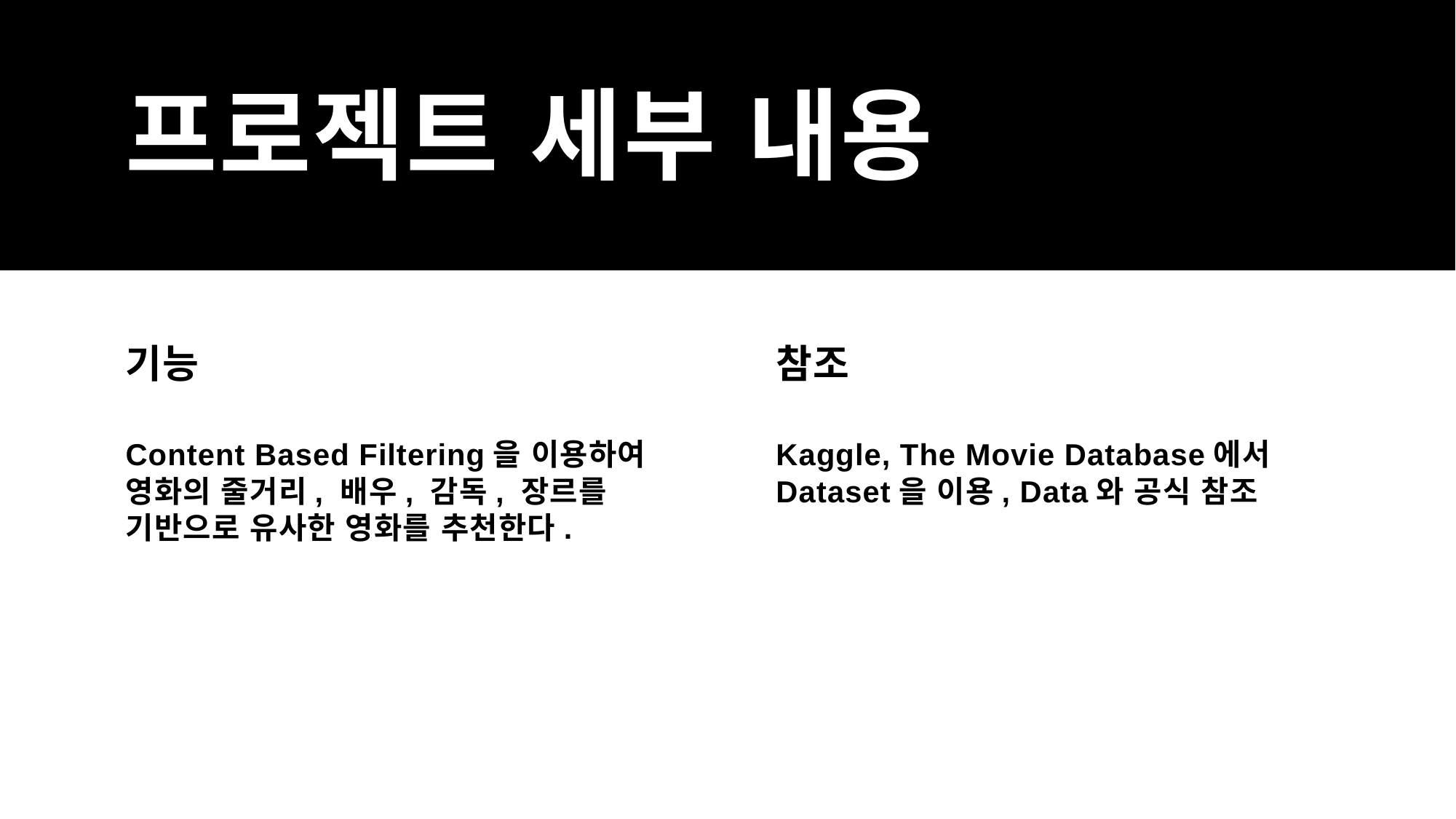

# 프로젝트 세부 내용
기능
참조
Content Based Filtering을 이용하여 영화의 줄거리, 배우, 감독, 장르를 기반으로 유사한 영화를 추천한다.
Kaggle, The Movie Database에서 Dataset을 이용, Data와 공식 참조